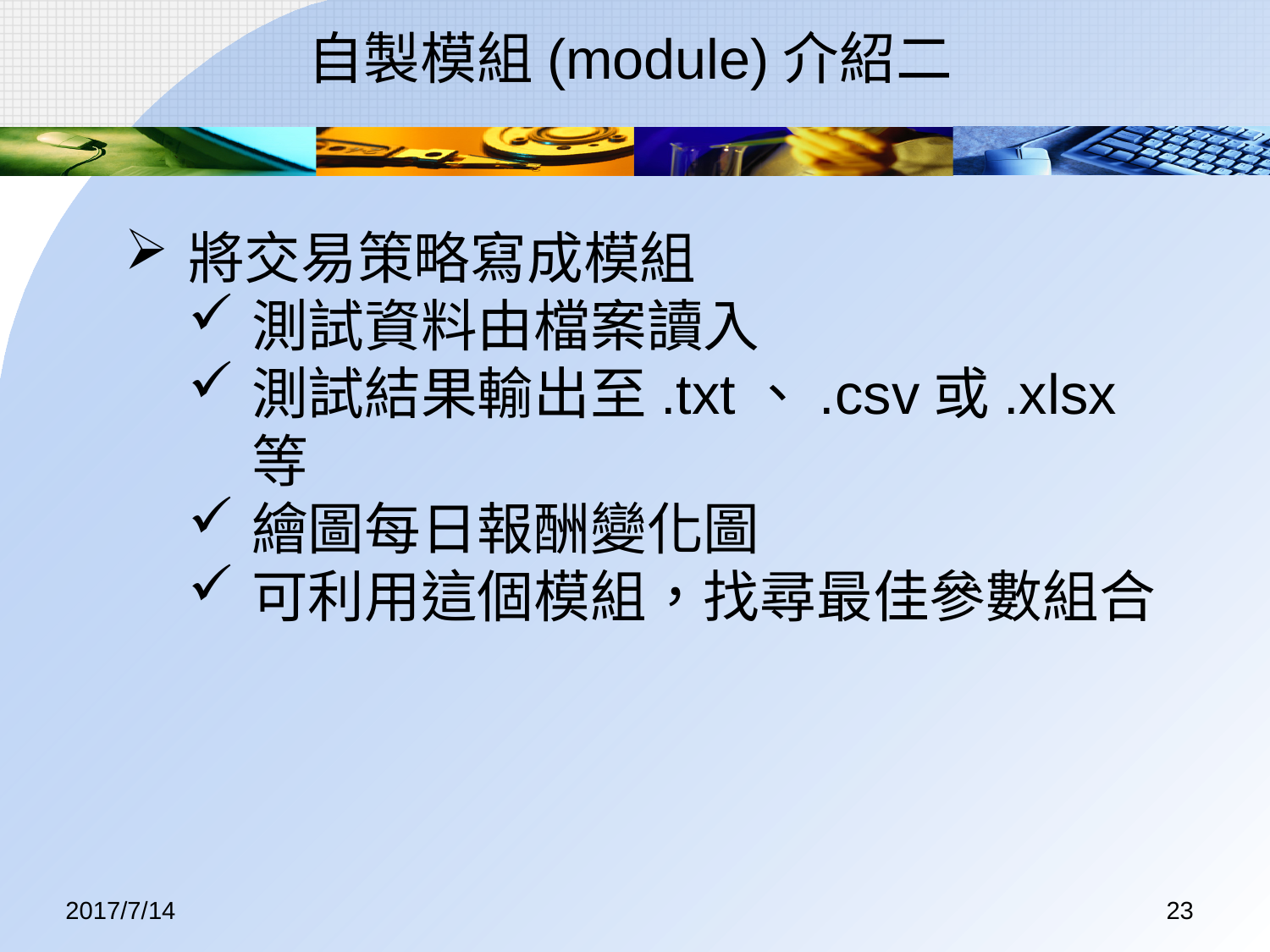

自製模組(module)介紹二
將交易策略寫成模組
測試資料由檔案讀入
測試結果輸出至.txt、.csv或.xlsx等
繪圖每日報酬變化圖
可利用這個模組，找尋最佳參數組合

2017/7/14
23